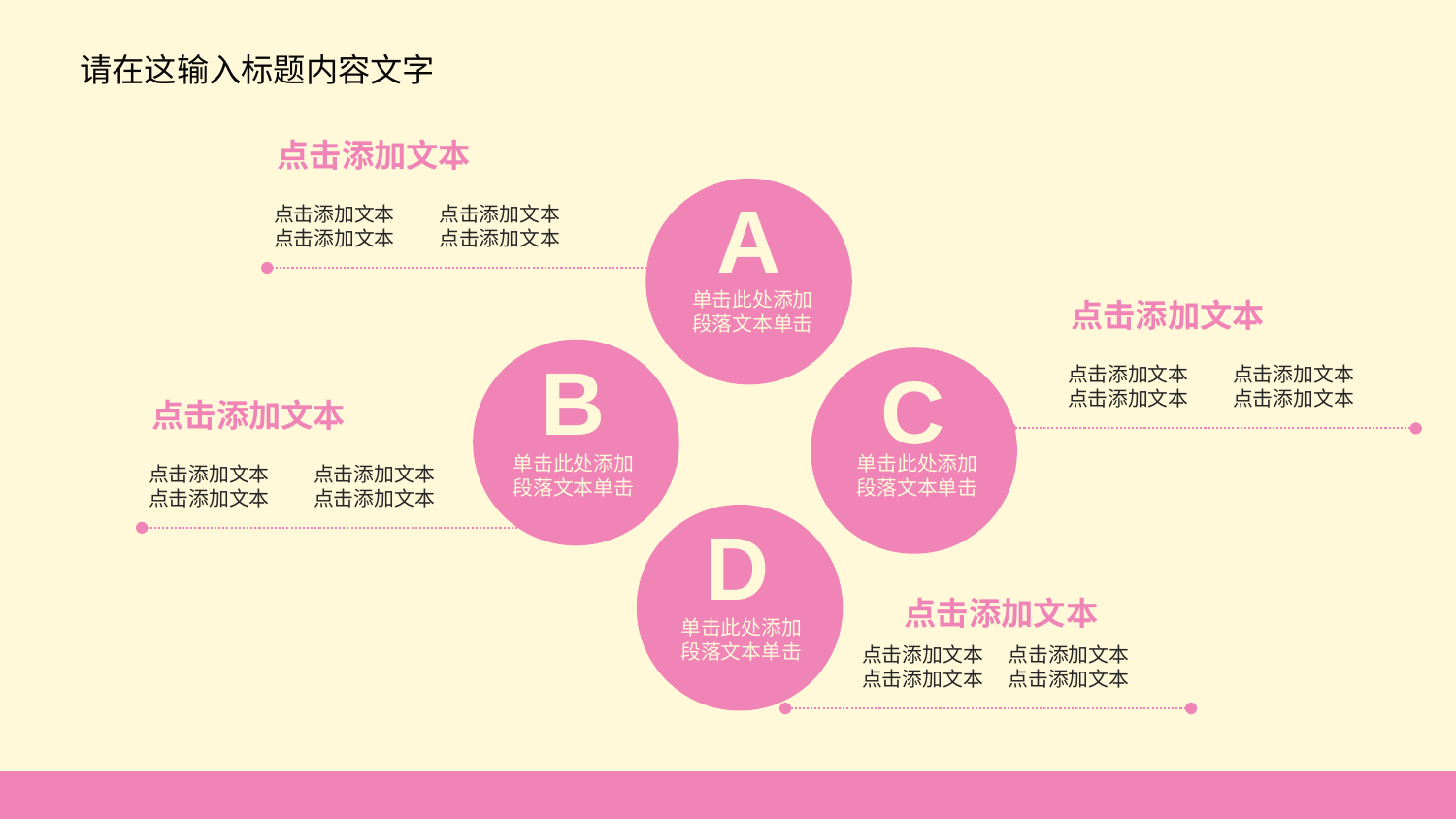

请在这输入标题内容文字
点击添加文本
点击添加文本
点击添加文本
点击添加文本
点击添加文本

A
单击此处添加
段落文本单击
点击添加文本
点击添加文本
点击添加文本
点击添加文本
点击添加文本

B
单击此处添加
段落文本单击

C
单击此处添加
段落文本单击
点击添加文本
点击添加文本
点击添加文本
点击添加文本
点击添加文本

D
单击此处添加
段落文本单击
点击添加文本
点击添加文本
点击添加文本
点击添加文本
点击添加文本